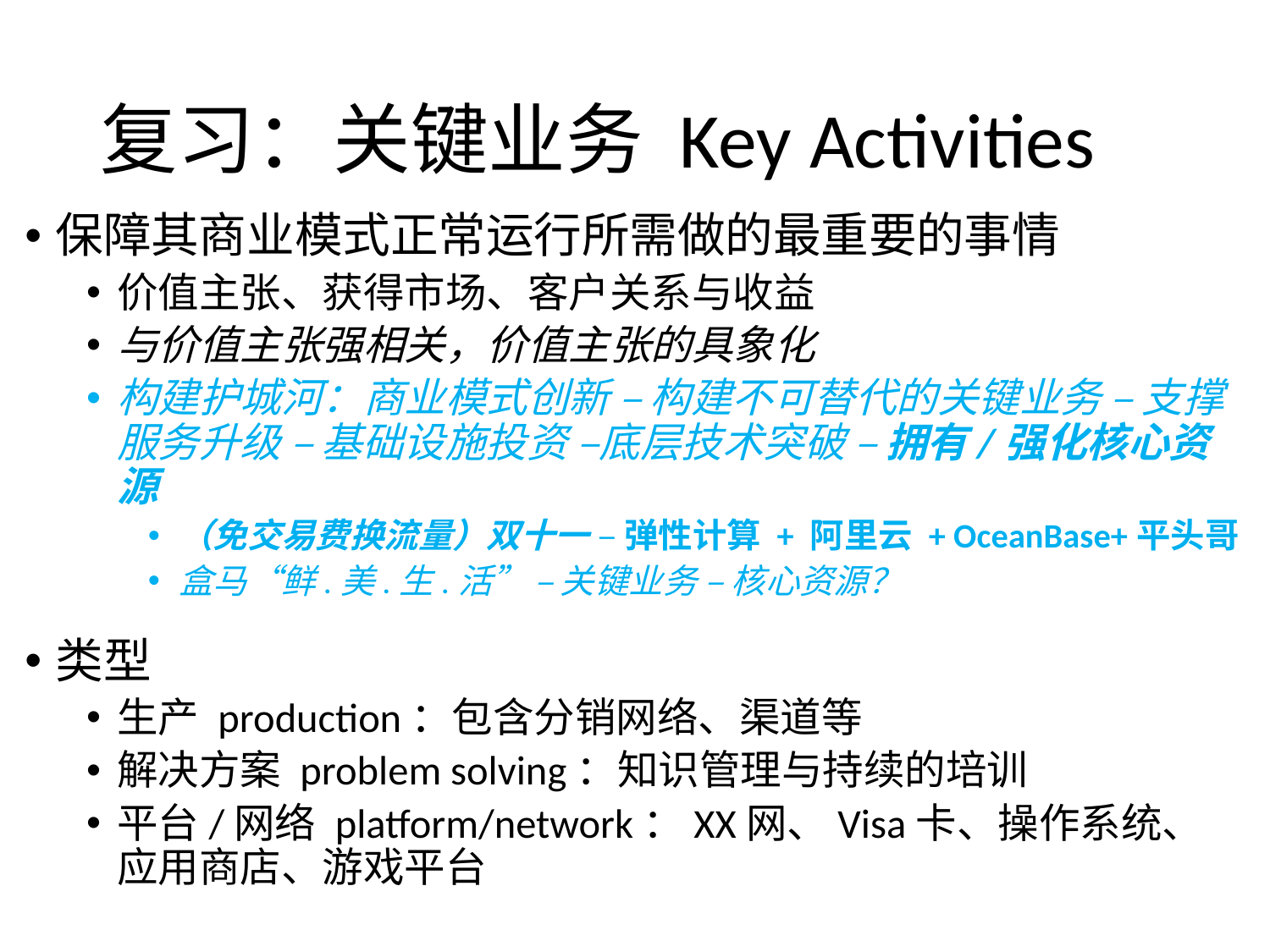

# 复习：关键业务 Key Activities
保障其商业模式正常运行所需做的最重要的事情
价值主张、获得市场、客户关系与收益
与价值主张强相关，价值主张的具象化
构建护城河：商业模式创新 – 构建不可替代的关键业务 – 支撑服务升级 – 基础设施投资 –底层技术突破 – 拥有/强化核心资源
（免交易费换流量）双十一 – 弹性计算 + 阿里云 + OceanBase+平头哥
盒马“鲜.美.生.活” – 关键业务 – 核心资源？

类型
生产 production：包含分销网络、渠道等
解决方案 problem solving：知识管理与持续的培训
平台/网络 platform/network：XX网、Visa卡、操作系统、应用商店、游戏平台